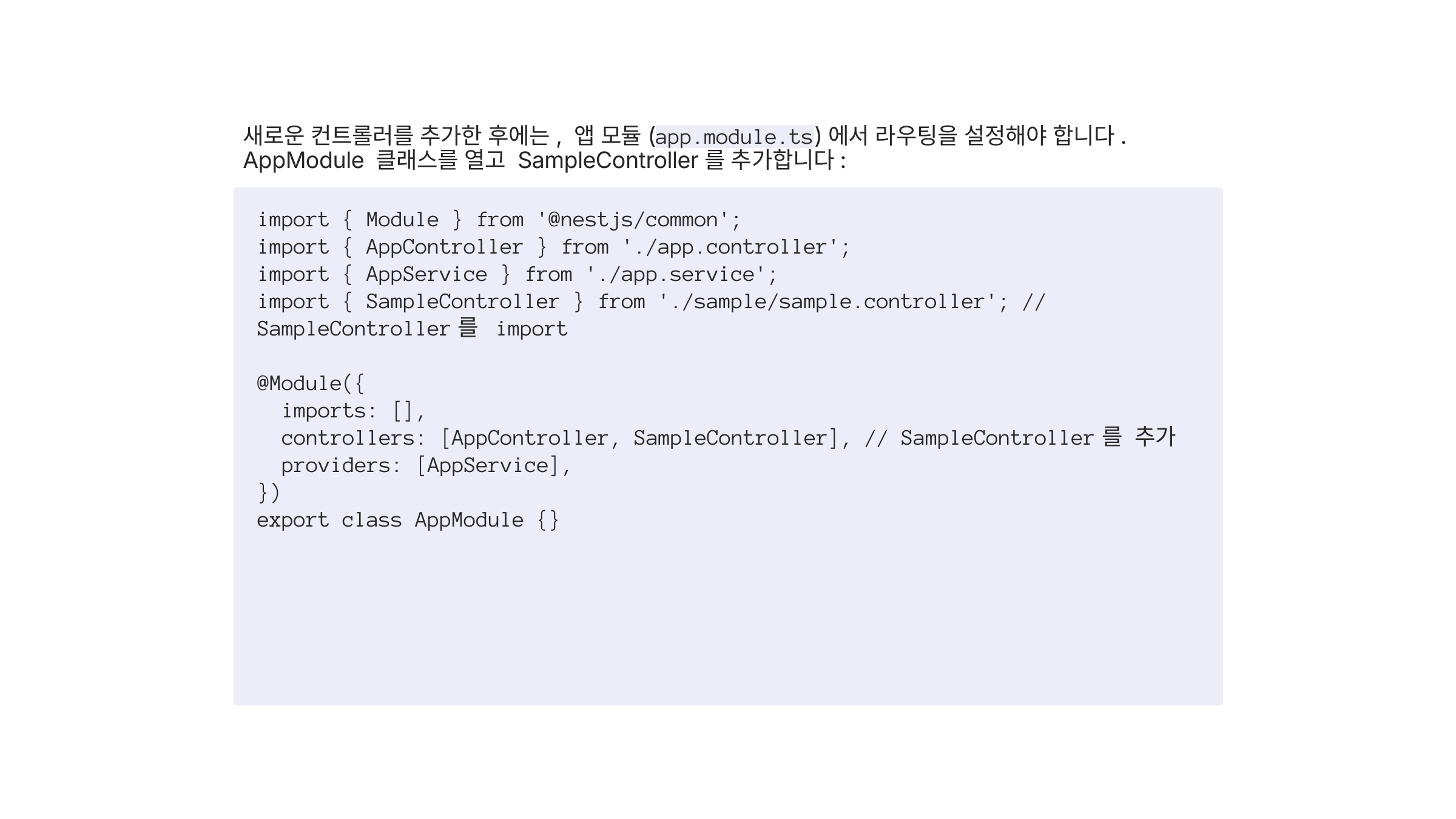

새로운 컨트롤러를 추가한 후에는, 앱 모듈(app.module.ts)에서 라우팅을 설정해야 합니다. AppModule 클래스를 열고 SampleController를 추가합니다:

import { Module } from '@nestjs/common';
import { AppController } from './app.controller';
import { AppService } from './app.service';
import { SampleController } from './sample/sample.controller'; // SampleController를 import

@Module({
  imports: [],
  controllers: [AppController, SampleController], // SampleController를 추가
  providers: [AppService],
})
export class AppModule {}